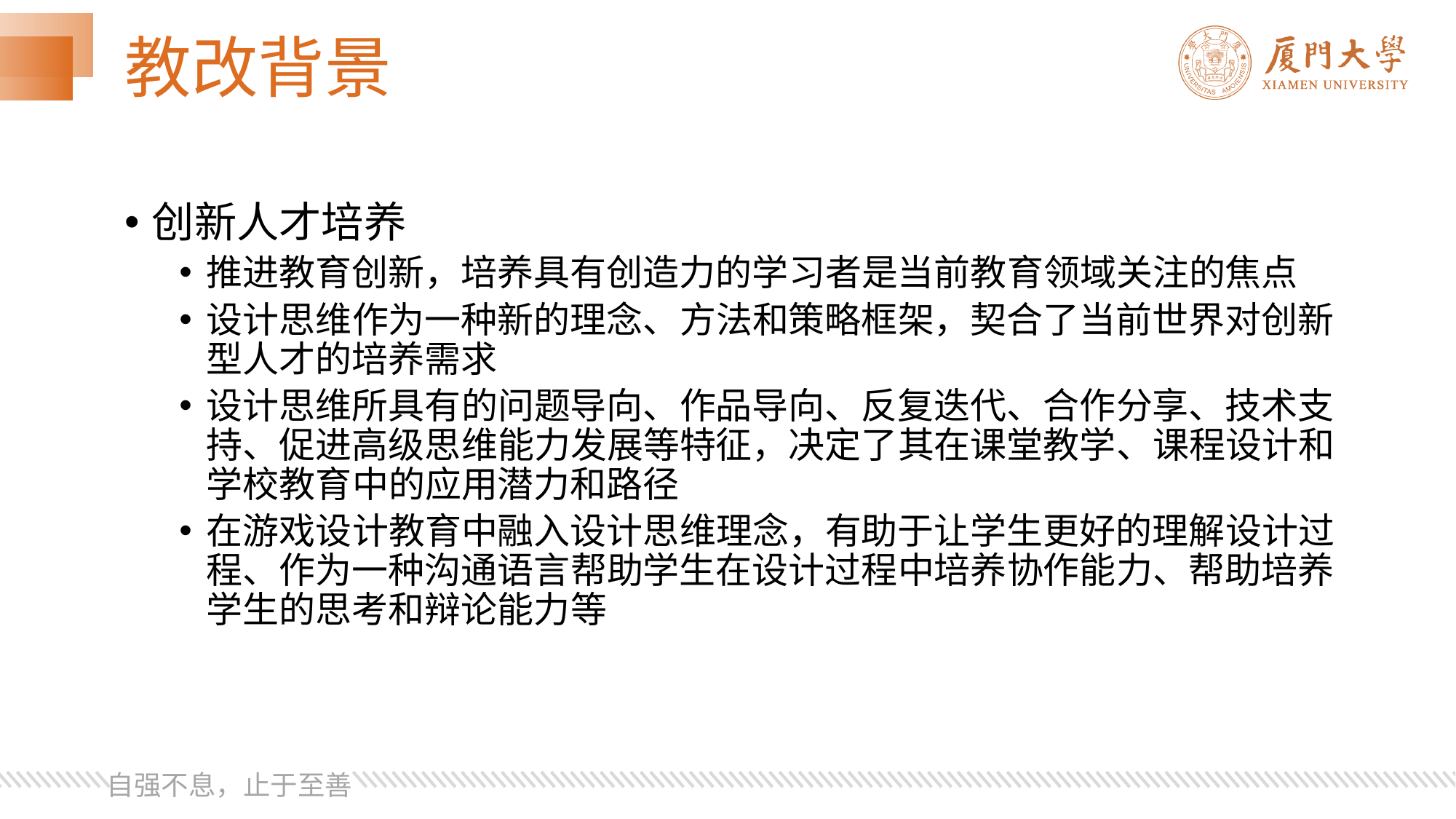

# 教改背景
创新人才培养
推进教育创新，培养具有创造力的学习者是当前教育领域关注的焦点
设计思维作为一种新的理念、方法和策略框架，契合了当前世界对创新型人才的培养需求
设计思维所具有的问题导向、作品导向、反复迭代、合作分享、技术支持、促进高级思维能力发展等特征，决定了其在课堂教学、课程设计和学校教育中的应用潜力和路径
在游戏设计教育中融入设计思维理念，有助于让学生更好的理解设计过程、作为一种沟通语言帮助学生在设计过程中培养协作能力、帮助培养学生的思考和辩论能力等